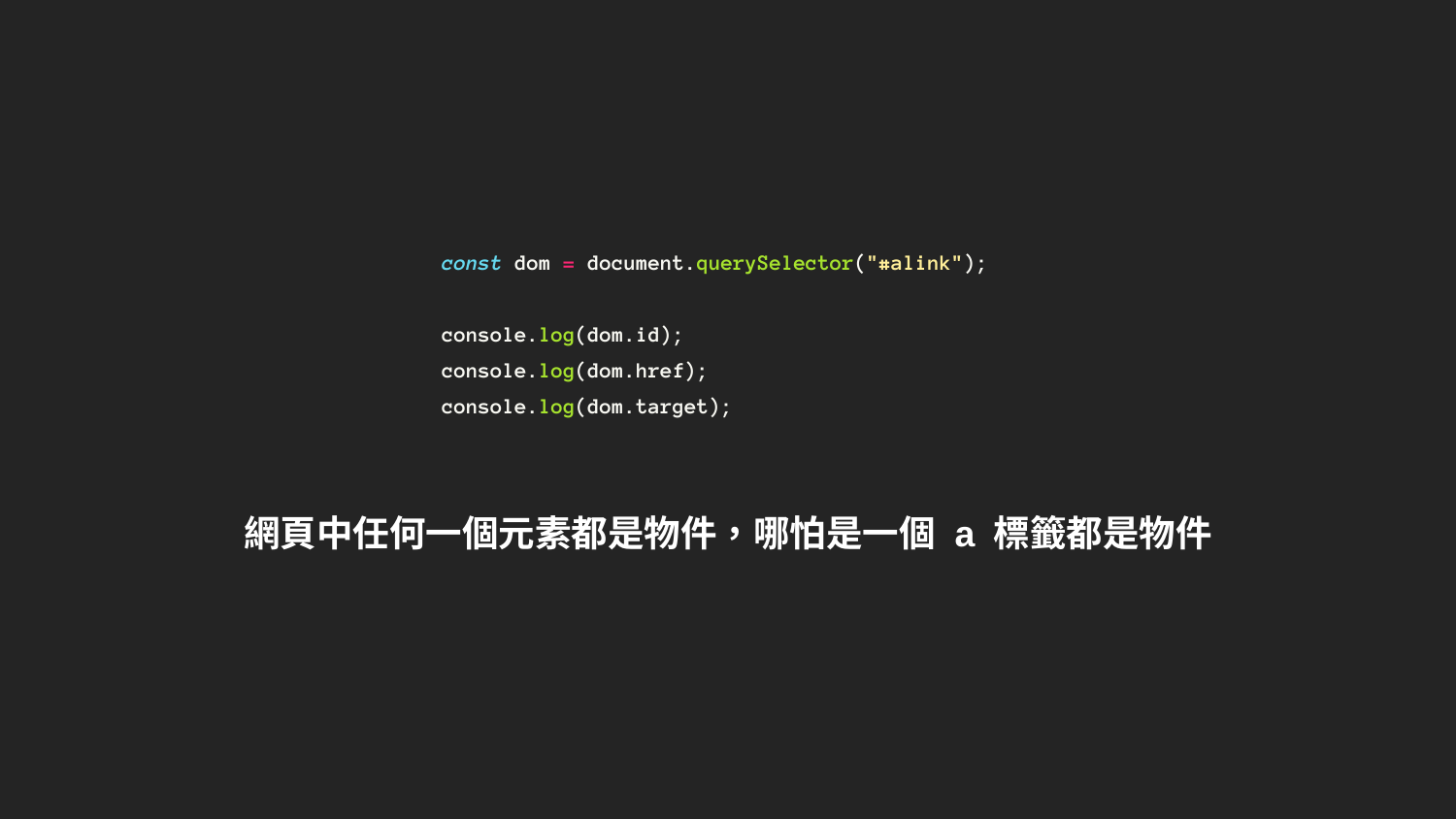

const dom = document.querySelector("#alink");

console.log(dom.id);
console.log(dom.href);
console.log(dom.target);
網頁中任何一個元素都是物件，哪怕是一個 a 標籤都是物件